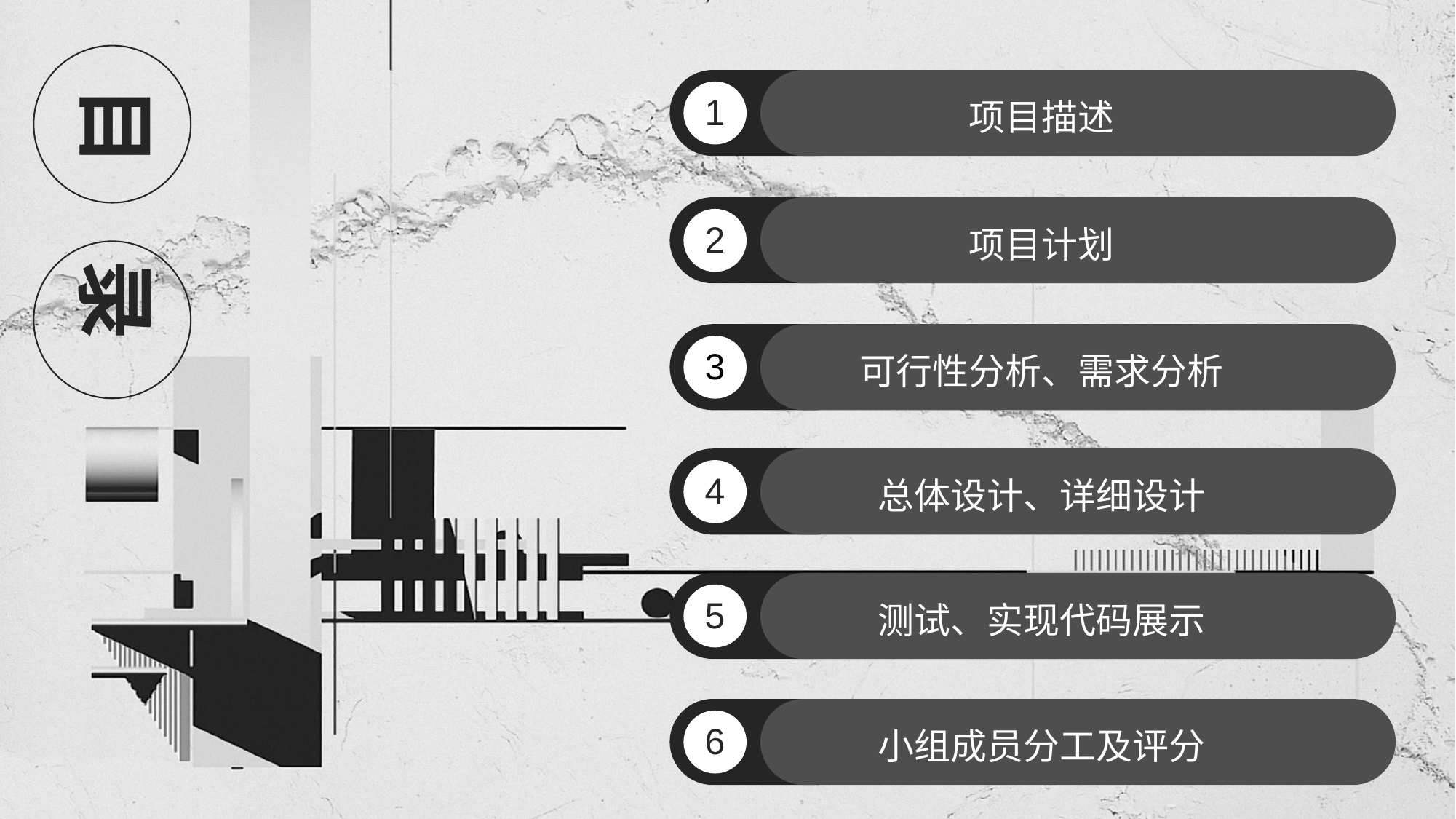

目     录

1
项目描述

2
项目计划

3
可行性分析、需求分析

4
总体设计、详细设计

5
测试、实现代码展示

6
小组成员分工及评分